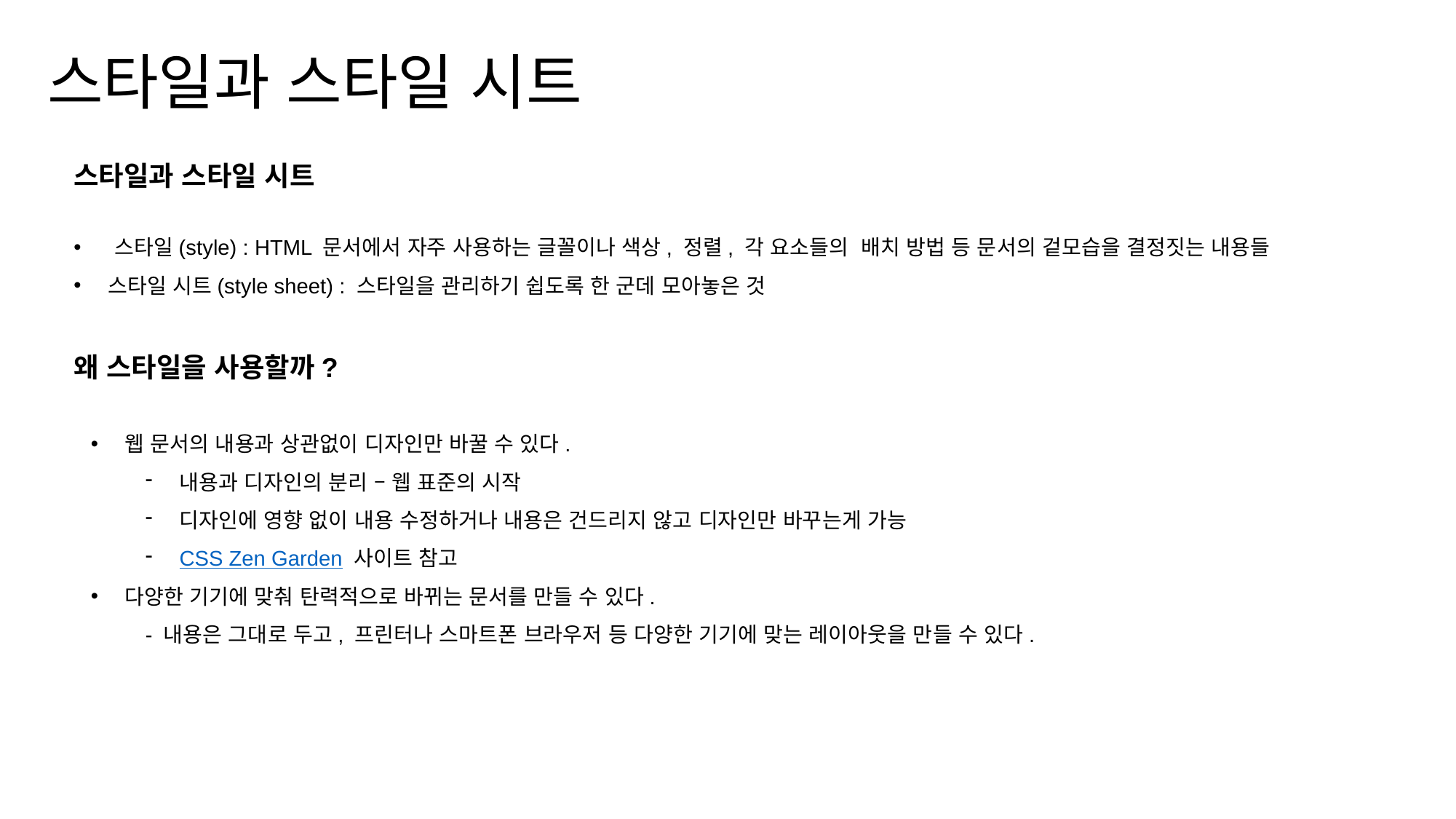

스타일과 스타일 시트
스타일과 스타일 시트
스타일(style) : HTML 문서에서 자주 사용하는 글꼴이나 색상, 정렬, 각 요소들의  배치 방법 등 문서의 겉모습을 결정짓는 내용들
스타일 시트(style sheet) : 스타일을 관리하기 쉽도록 한 군데 모아놓은 것
왜 스타일을 사용할까?
웹 문서의 내용과 상관없이 디자인만 바꿀 수 있다.
내용과 디자인의 분리 – 웹 표준의 시작
디자인에 영향 없이 내용 수정하거나 내용은 건드리지 않고 디자인만 바꾸는게 가능
CSS Zen Garden 사이트 참고
다양한 기기에 맞춰 탄력적으로 바뀌는 문서를 만들 수 있다.
- 내용은 그대로 두고, 프린터나 스마트폰 브라우저 등 다양한 기기에 맞는 레이아웃을 만들 수 있다.